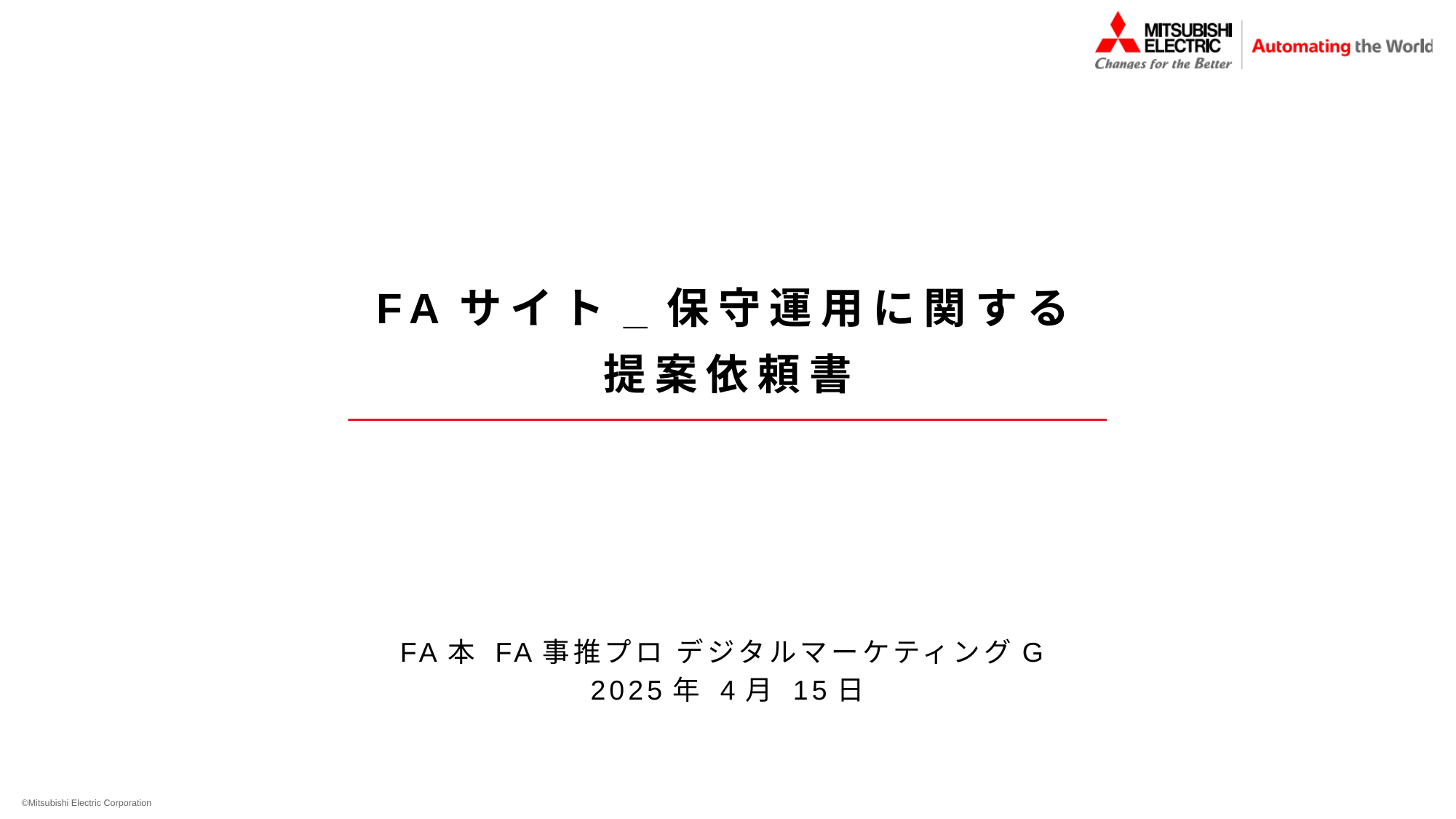

# FAサイト_保守運用に関する 提案依頼書
FA本 FA事推プロ デジタルマーケティングG
2025年 4月 15日